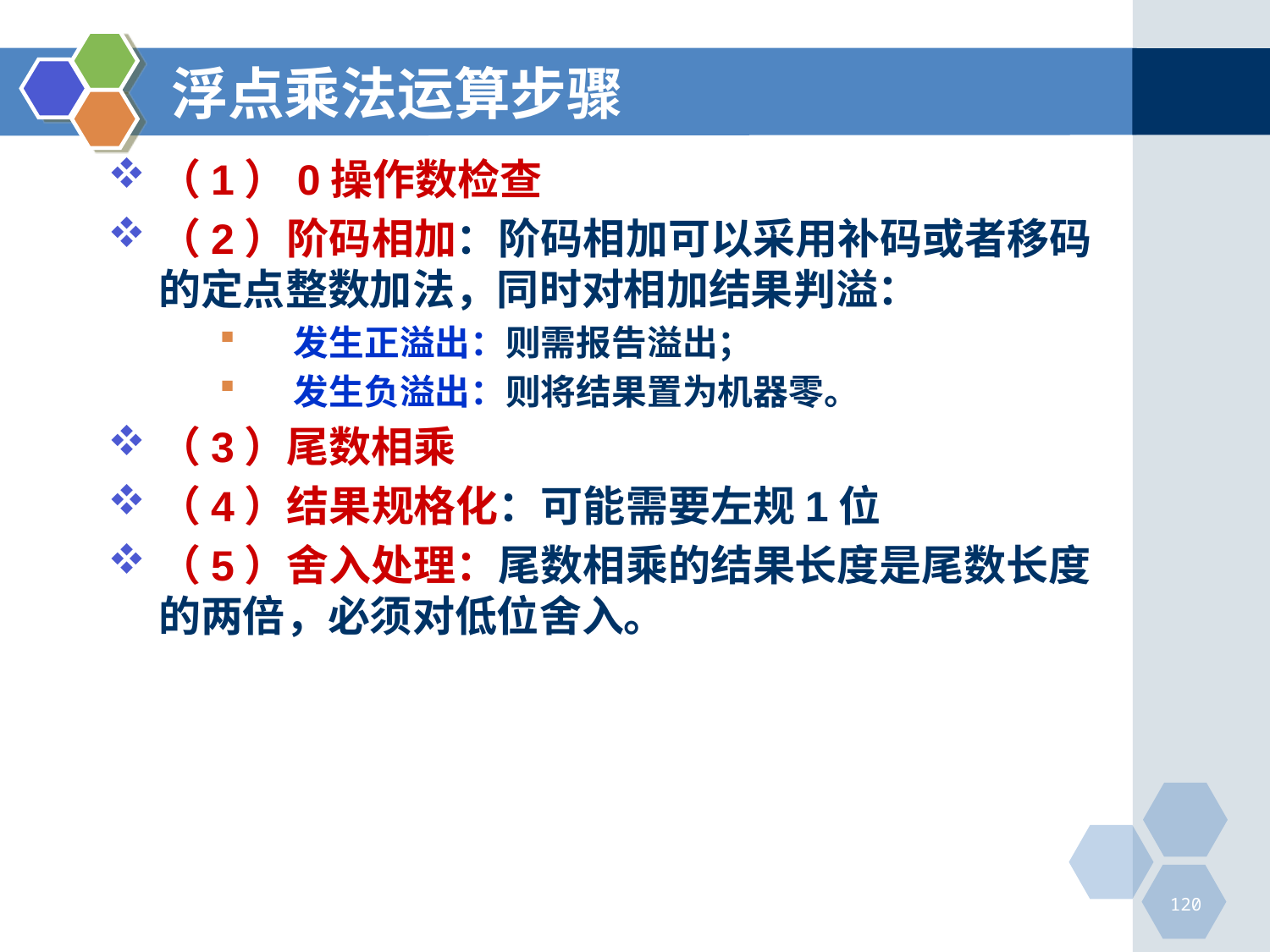

# 浮点乘法运算步骤
（1）0操作数检查
（2）阶码相加：阶码相加可以采用补码或者移码的定点整数加法，同时对相加结果判溢：
发生正溢出：则需报告溢出；
发生负溢出：则将结果置为机器零。
（3）尾数相乘
（4）结果规格化：可能需要左规1位
（5）舍入处理：尾数相乘的结果长度是尾数长度的两倍，必须对低位舍入。
120